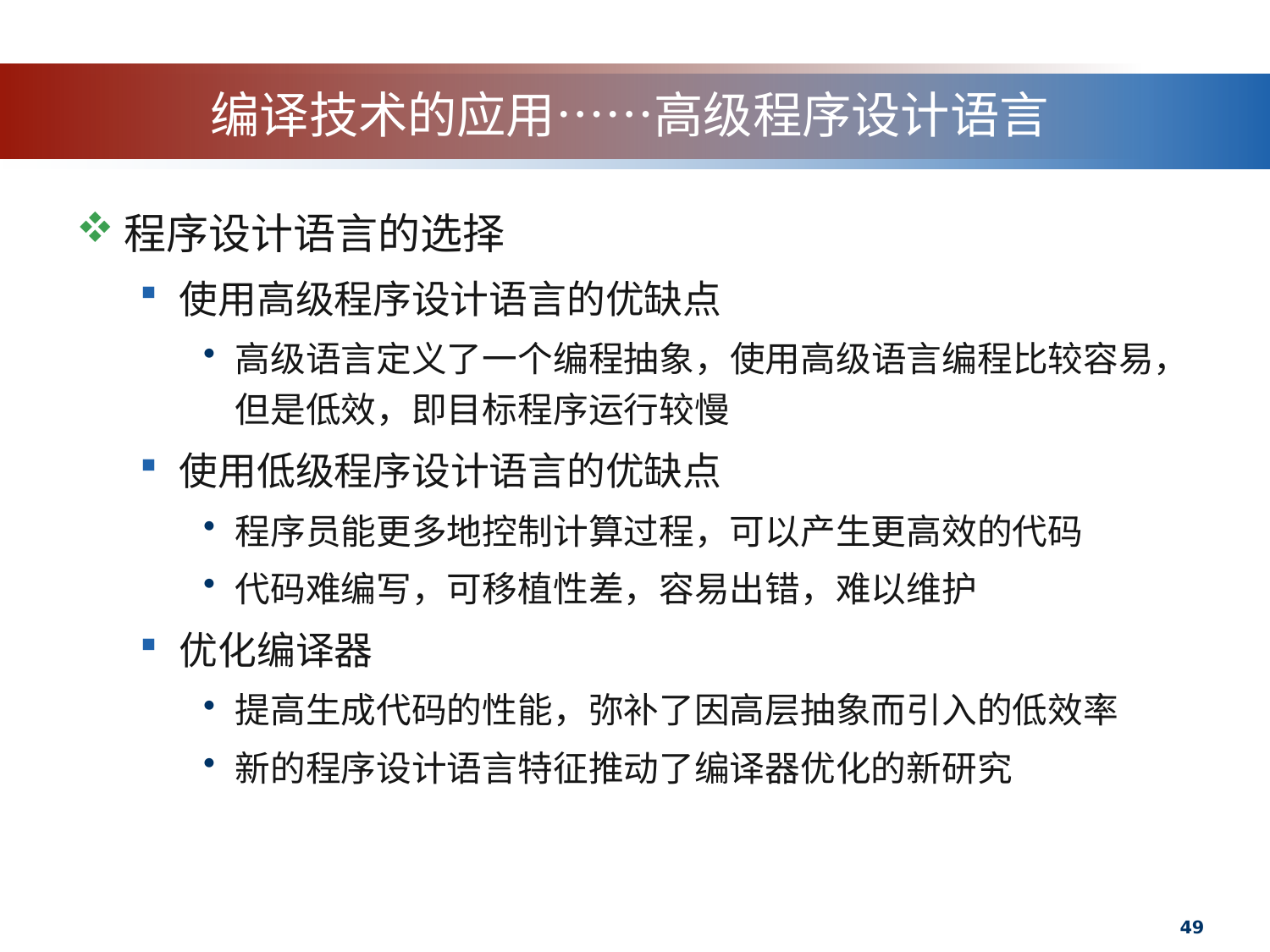

# 编译技术的应用……高级程序设计语言
程序设计语言的选择
使用高级程序设计语言的优缺点
高级语言定义了一个编程抽象，使用高级语言编程比较容易，但是低效，即目标程序运行较慢
使用低级程序设计语言的优缺点
程序员能更多地控制计算过程，可以产生更高效的代码
代码难编写，可移植性差，容易出错，难以维护
优化编译器
提高生成代码的性能，弥补了因高层抽象而引入的低效率
新的程序设计语言特征推动了编译器优化的新研究
49